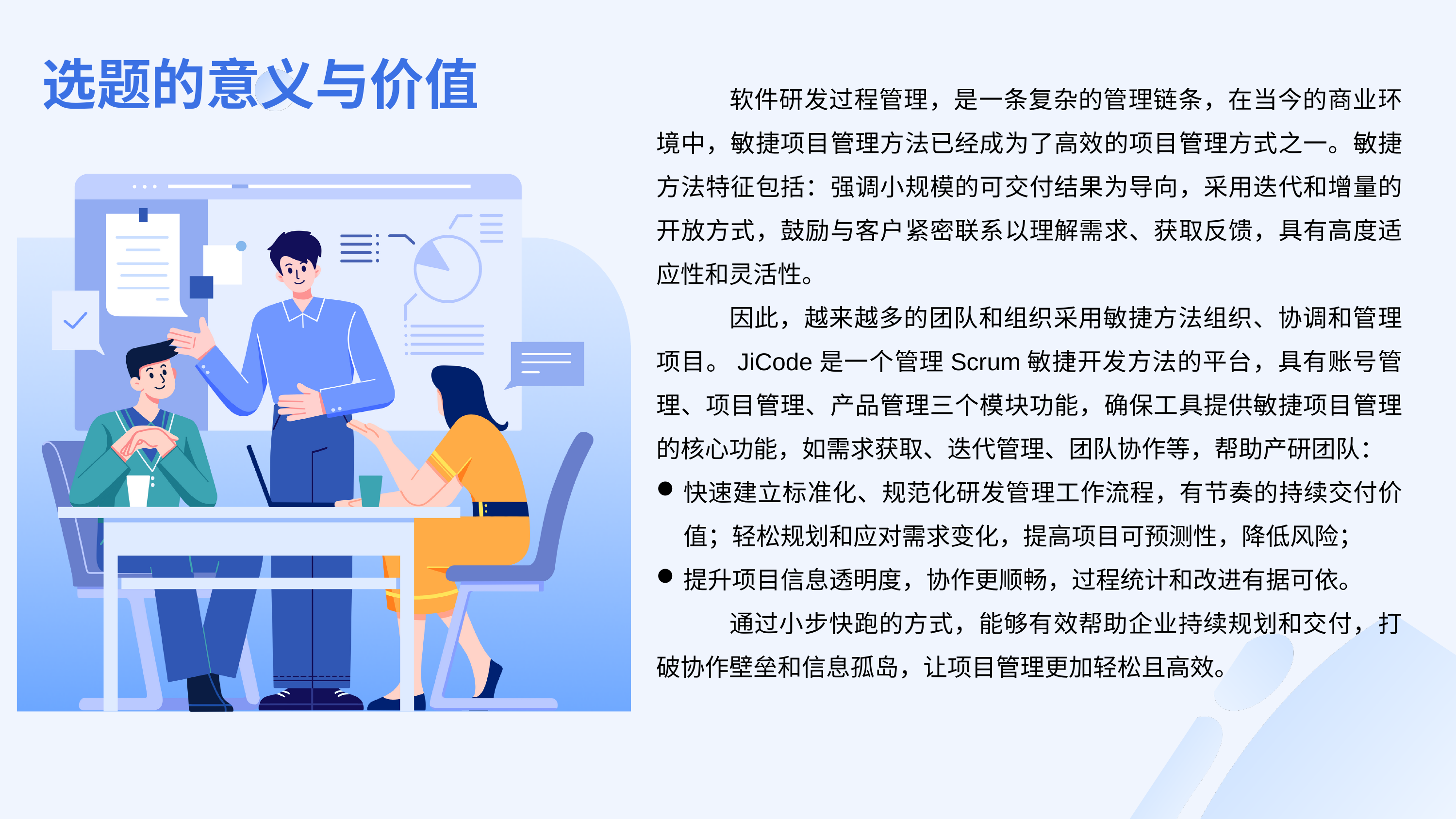

选题的意义与价值

	软件研发过程管理，是一条复杂的管理链条，在当今的商业环境中，敏捷项目管理方法已经成为了高效的项目管理方式之一。敏捷方法特征包括：强调小规模的可交付结果为导向，采用迭代和增量的开放方式，鼓励与客户紧密联系以理解需求、获取反馈，具有高度适应性和灵活性。
	因此，越来越多的团队和组织采用敏捷方法组织、协调和管理项目。JiCode是一个管理Scrum敏捷开发方法的平台，具有账号管理、项目管理、产品管理三个模块功能，确保工具提供敏捷项目管理的核心功能，如需求获取、迭代管理、团队协作等，帮助产研团队：
快速建立标准化、规范化研发管理工作流程，有节奏的持续交付价值；轻松规划和应对需求变化，提高项目可预测性，降低风险；
提升项目信息透明度，协作更顺畅，过程统计和改进有据可依。
	通过小步快跑的方式，能够有效帮助企业持续规划和交付，打破协作壁垒和信息孤岛，让项目管理更加轻松且高效。